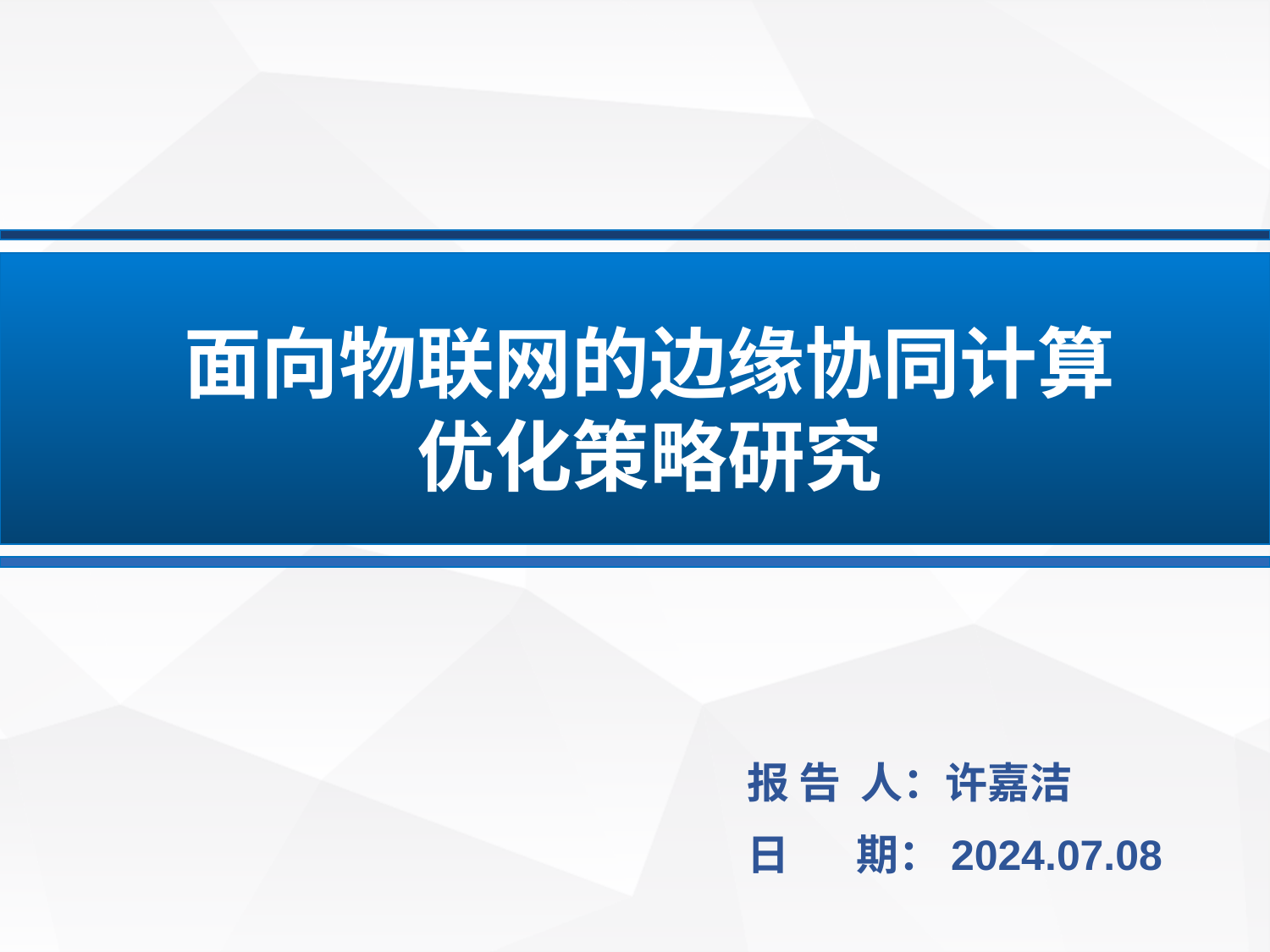

面向物联网的边缘协同计算
优化策略研究

 报 告  人：许嘉洁
 日       期：2024.07.08